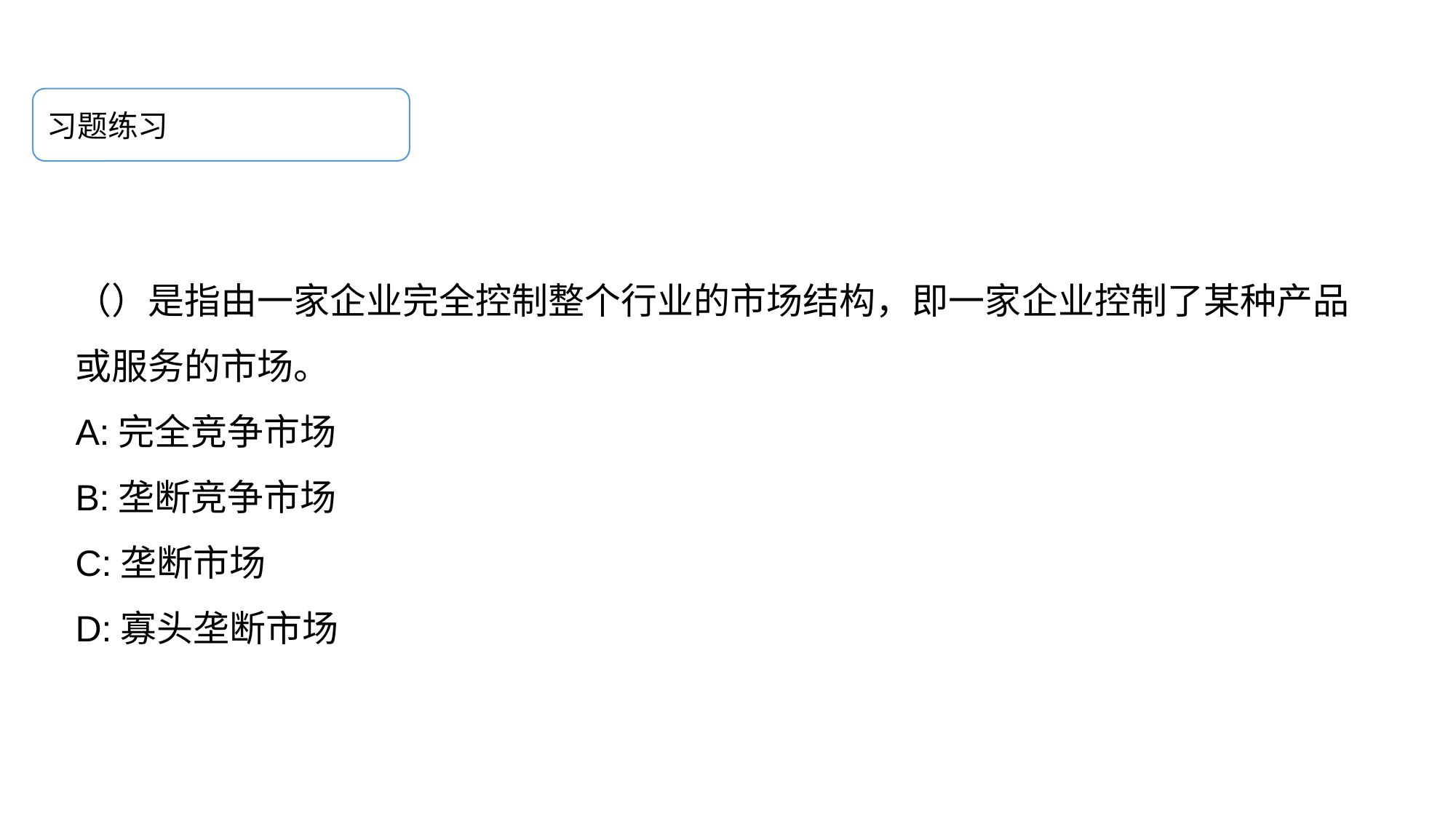

习题练习
（）是指由一家企业完全控制整个行业的市场结构，即一家企业控制了某种产品或服务的市场。
A:完全竞争市场
B:垄断竞争市场
C:垄断市场
D:寡头垄断市场